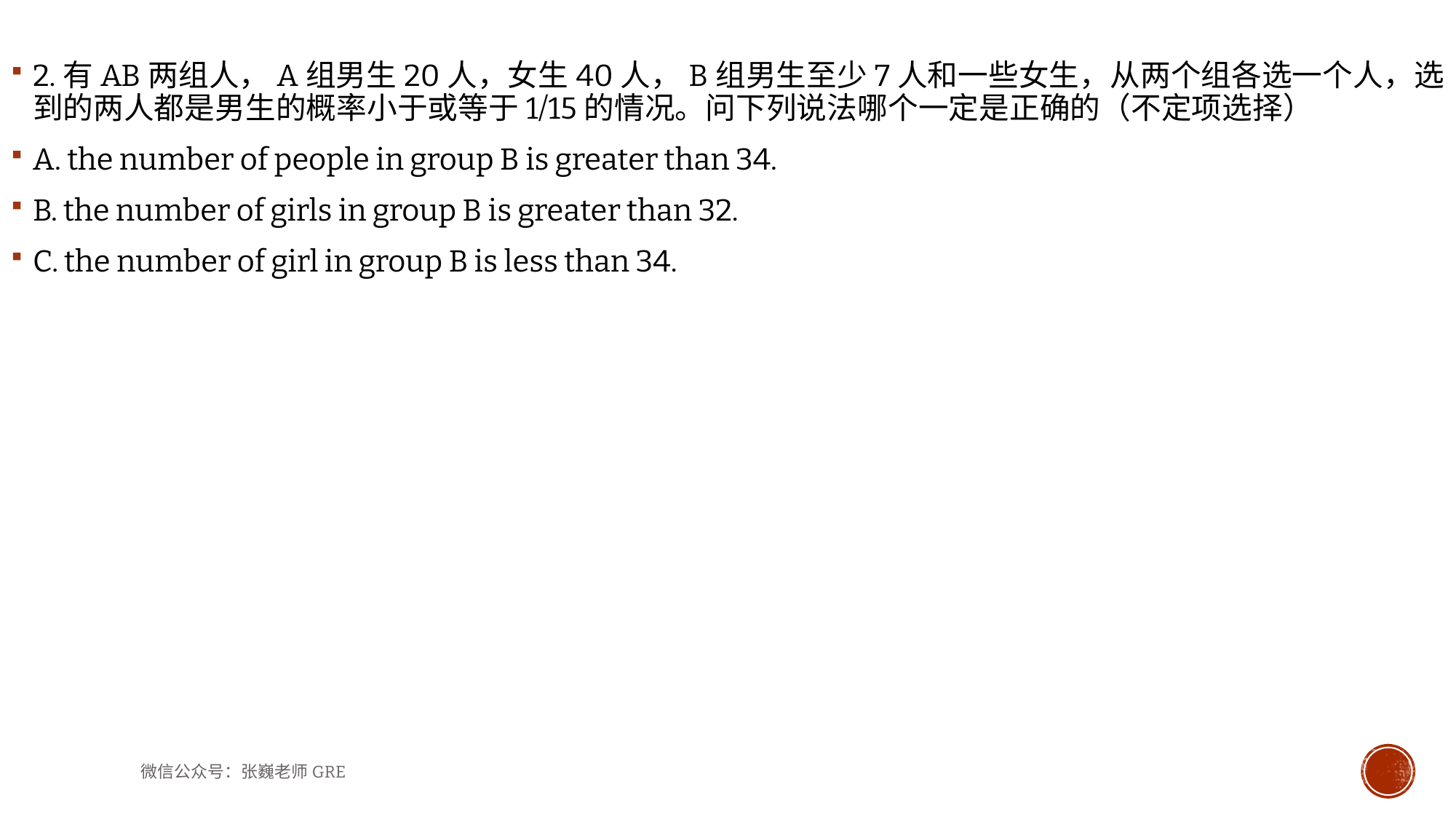

2.有AB两组人，A组男生20人，女生40人，B组男生至少7人和一些女生，从两个组各选一个人，选到的两人都是男生的概率小于或等于1/15的情况。问下列说法哪个一定是正确的（不定项选择）
A. the number of people in group B is greater than 34.
B. the number of girls in group B is greater than 32.
C. the number of girl in group B is less than 34.
微信公众号：张巍老师GRE